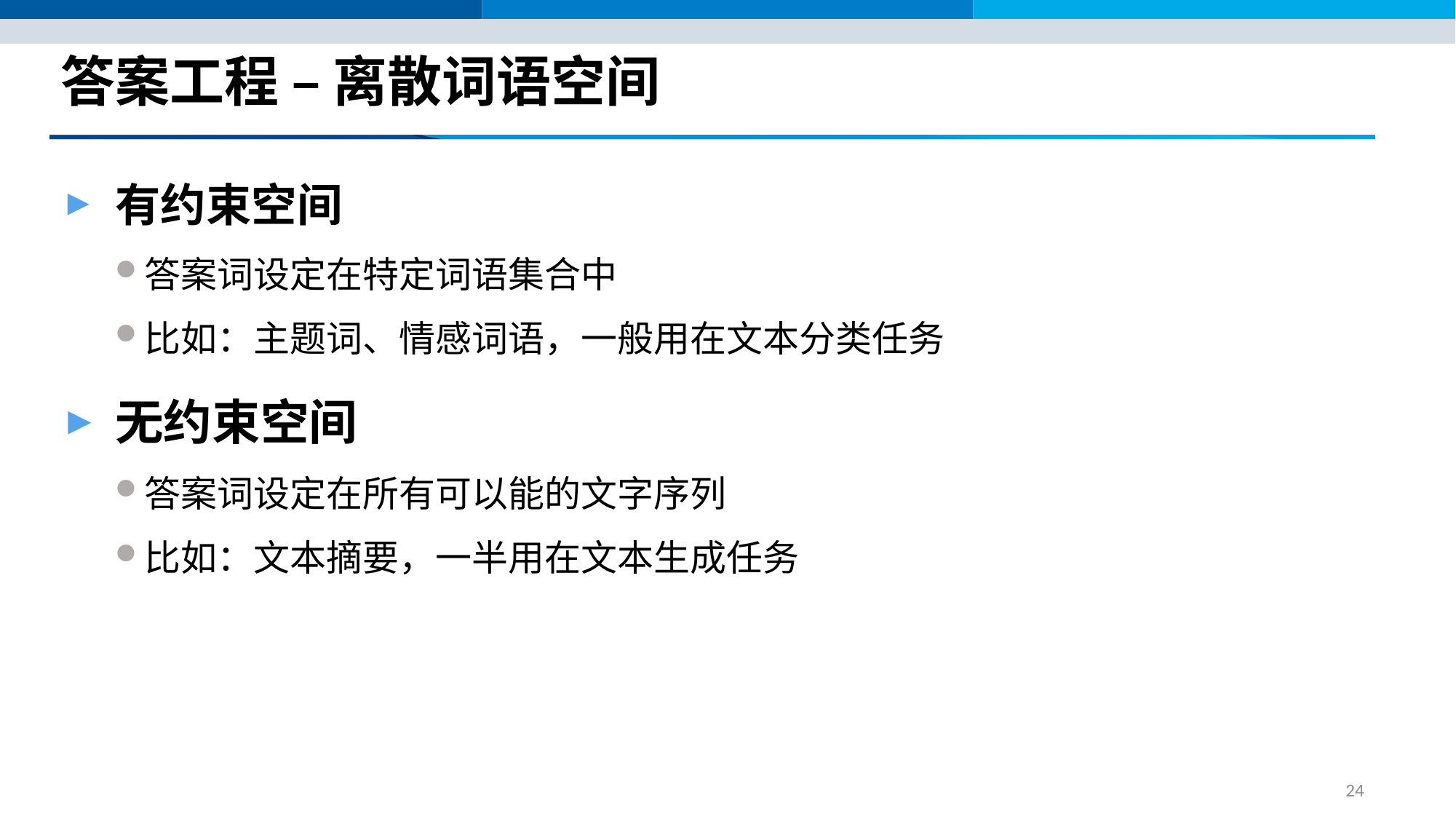

# 答案工程 – 离散词语空间
有约束空间
答案词设定在特定词语集合中
比如：主题词、情感词语，一般用在文本分类任务
无约束空间
答案词设定在所有可以能的文字序列
比如：文本摘要，一半用在文本生成任务
24